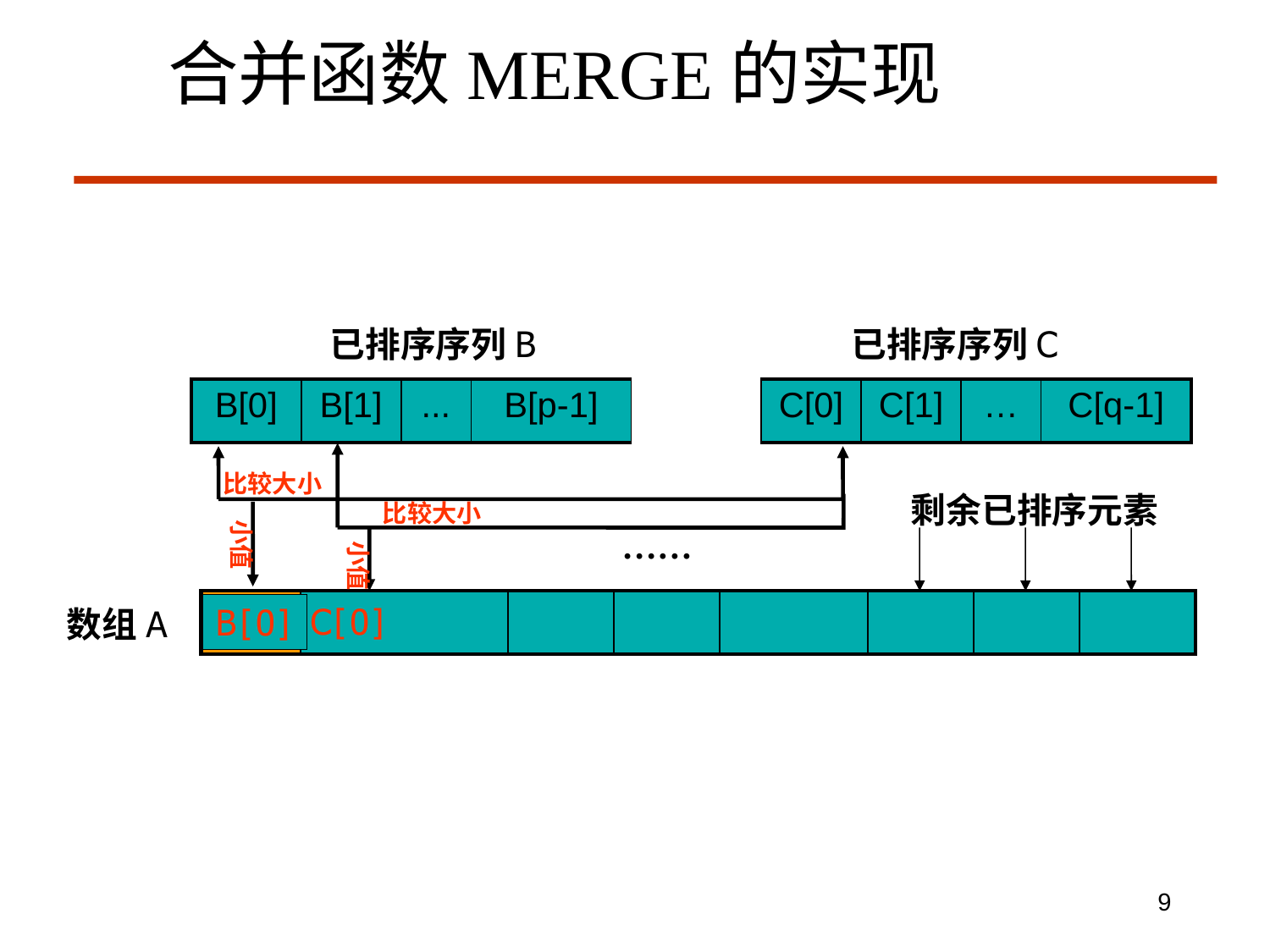

# 合并函数MERGE的实现
已排序序列B
已排序序列C
| B[0] | B[1] | ... | B[p-1] |  | C[0] | C[1] | … | C[q-1] |
| --- | --- | --- | --- | --- | --- | --- | --- | --- |

比较大小

小值

比较大小

小值
剩余已排序元素

……
|  |  |  |  |  |  |  |  |
| --- | --- | --- | --- | --- | --- | --- | --- |
C[0]
B[0]
数组A
9